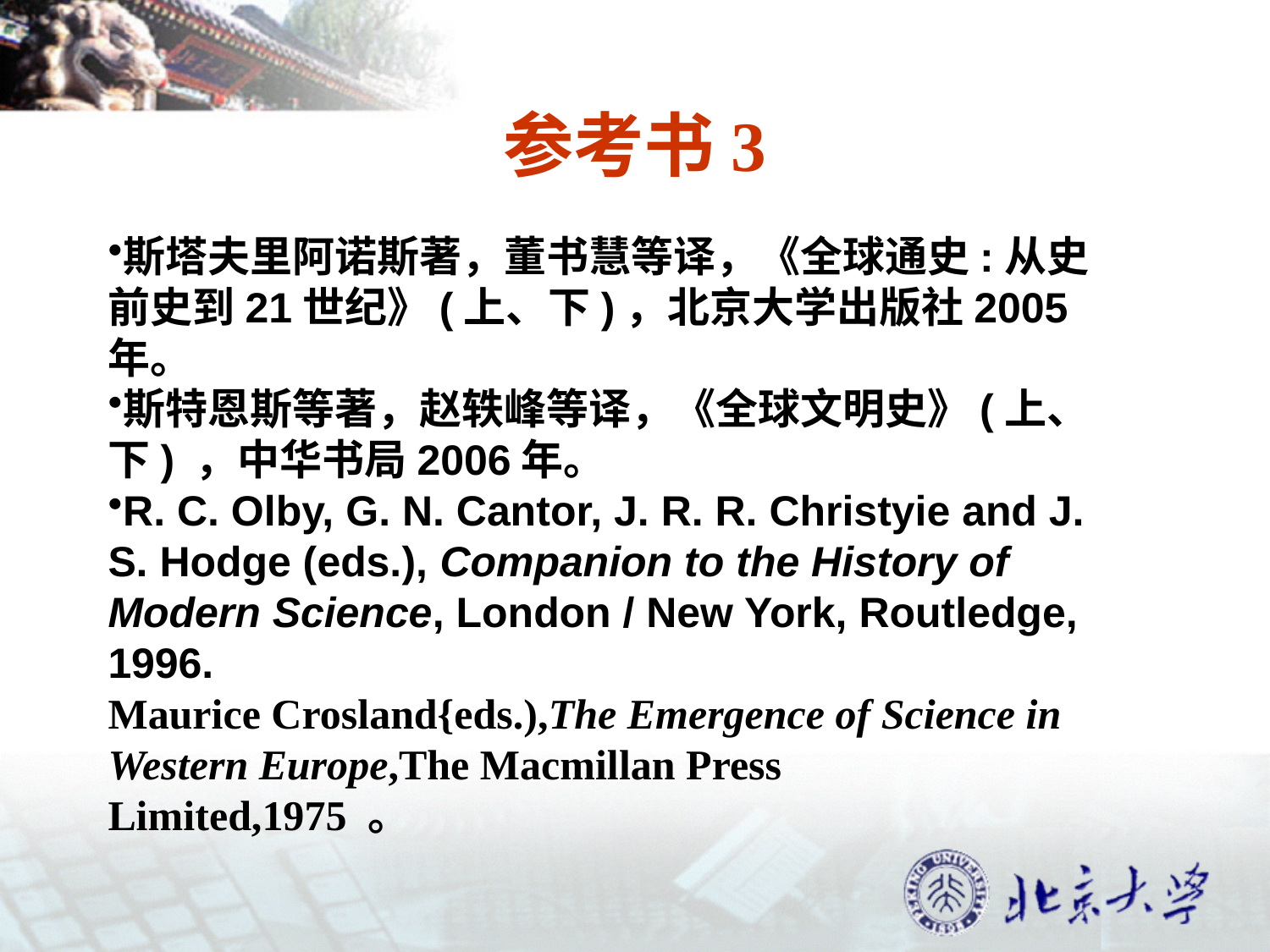

# 参考书3
斯塔夫里阿诺斯著，董书慧等译，《全球通史:从史前史到21世纪》(上、下)，北京大学出版社2005年。
斯特恩斯等著，赵轶峰等译，《全球文明史》(上、下) ，中华书局2006年。
R. C. Olby, G. N. Cantor, J. R. R. Christyie and J. S. Hodge (eds.), Companion to the History of Modern Science, London / New York, Routledge, 1996.
Maurice Crosland{eds.),The Emergence of Science in Western Europe,The Macmillan Press Limited,1975 。